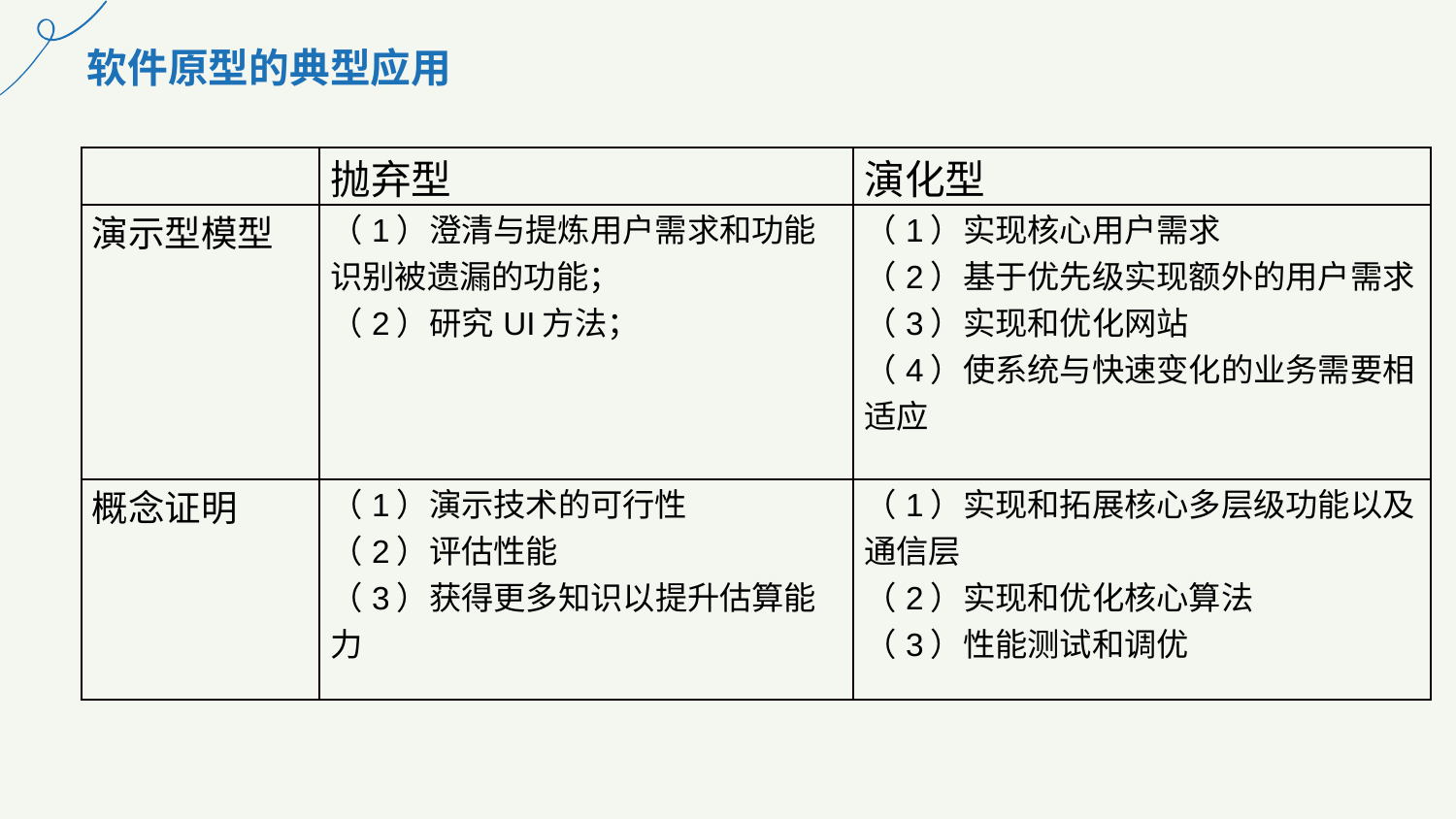

软件原型的典型应用
|  | 抛弃型 | 演化型 |
| --- | --- | --- |
| 演示型模型 | （1）澄清与提炼用户需求和功能识别被遗漏的功能； （2）研究UI方法； | （1）实现核心用户需求 （2）基于优先级实现额外的用户需求 （3）实现和优化网站 （4）使系统与快速变化的业务需要相适应 |
| 概念证明 | （1）演示技术的可行性 （2）评估性能 （3）获得更多知识以提升估算能力 | （1）实现和拓展核心多层级功能以及通信层 （2）实现和优化核心算法 （3）性能测试和调优 |